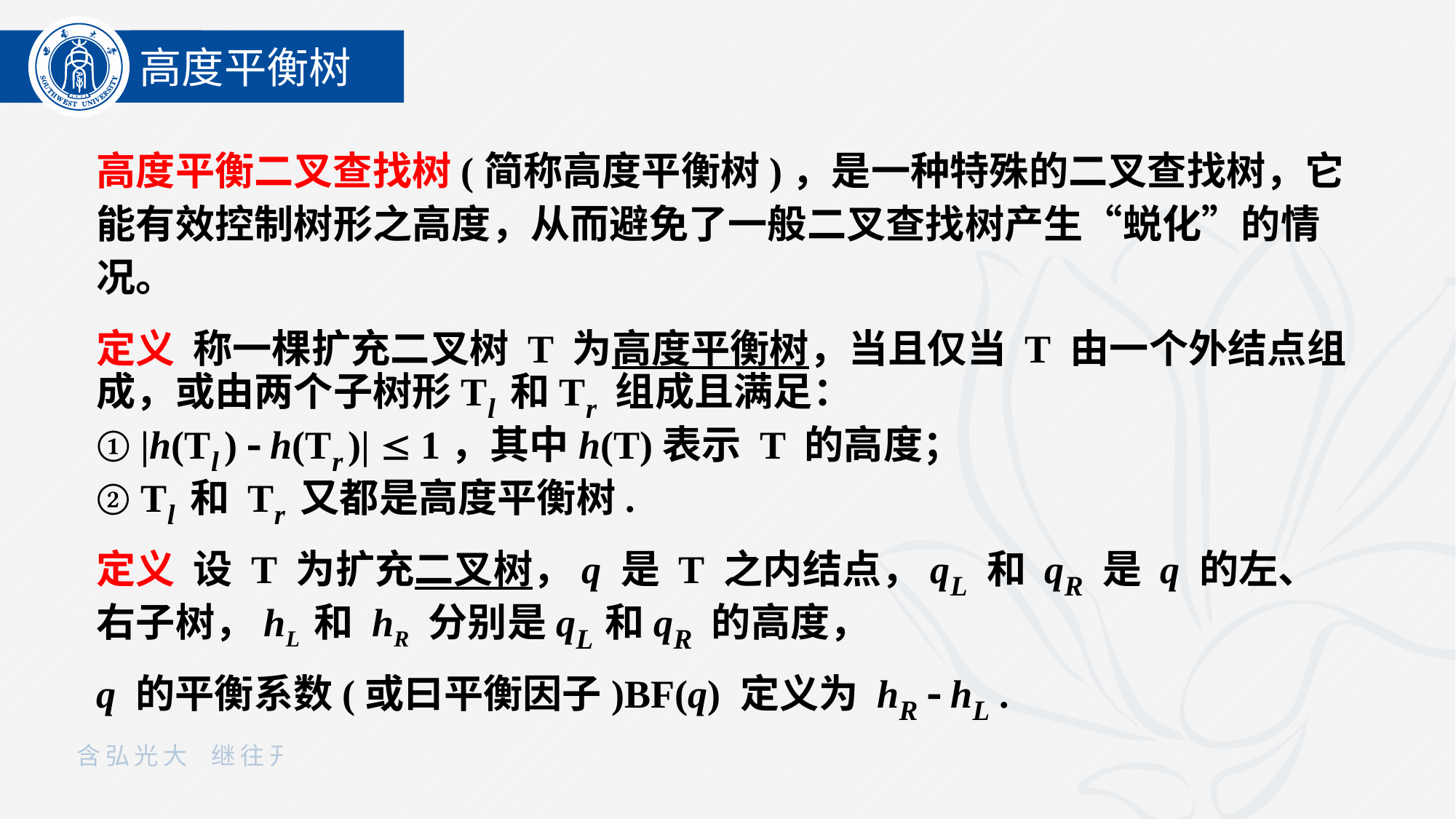

高度平衡树
高度平衡二叉查找树(简称高度平衡树)，是一种特殊的二叉查找树，它能有效控制树形之高度，从而避免了一般二叉查找树产生“蜕化”的情况。
定义  称一棵扩充二叉树 T 为高度平衡树，当且仅当 T 由一个外结点组成，或由两个子树形Tl 和Tr 组成且满足：
① |h(Tl ) − h(Tr )| ≤ 1，其中h(T)表示 T 的高度；
② Tl 和 Tr 又都是高度平衡树.
定义  设 T 为扩充二叉树，q 是 T 之内结点，qL 和 qR 是 q 的左、右子树，hL 和 hR 分别是qL和qR 的高度，
q 的平衡系数(或曰平衡因子)BF(q) 定义为 hR − hL .